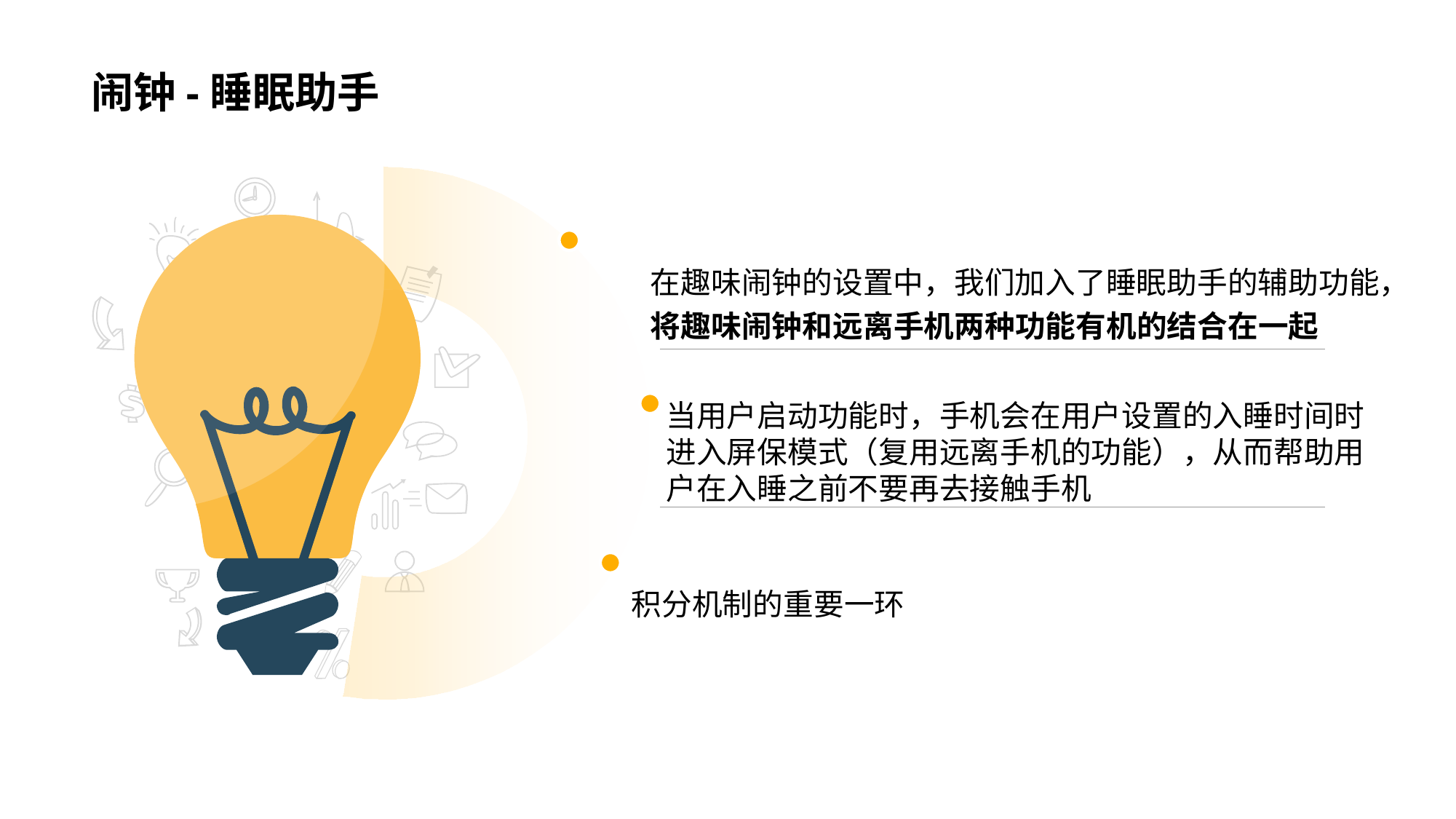

# 闹钟-睡眠助手

在趣味闹钟的设置中，我们加入了睡眠助手的辅助功能，将趣味闹钟和远离手机两种功能有机的结合在一起

当用户启动功能时，手机会在用户设置的入睡时间时进入屏保模式（复用远离手机的功能），从而帮助用户在入睡之前不要再去接触手机
积分机制的重要一环
13